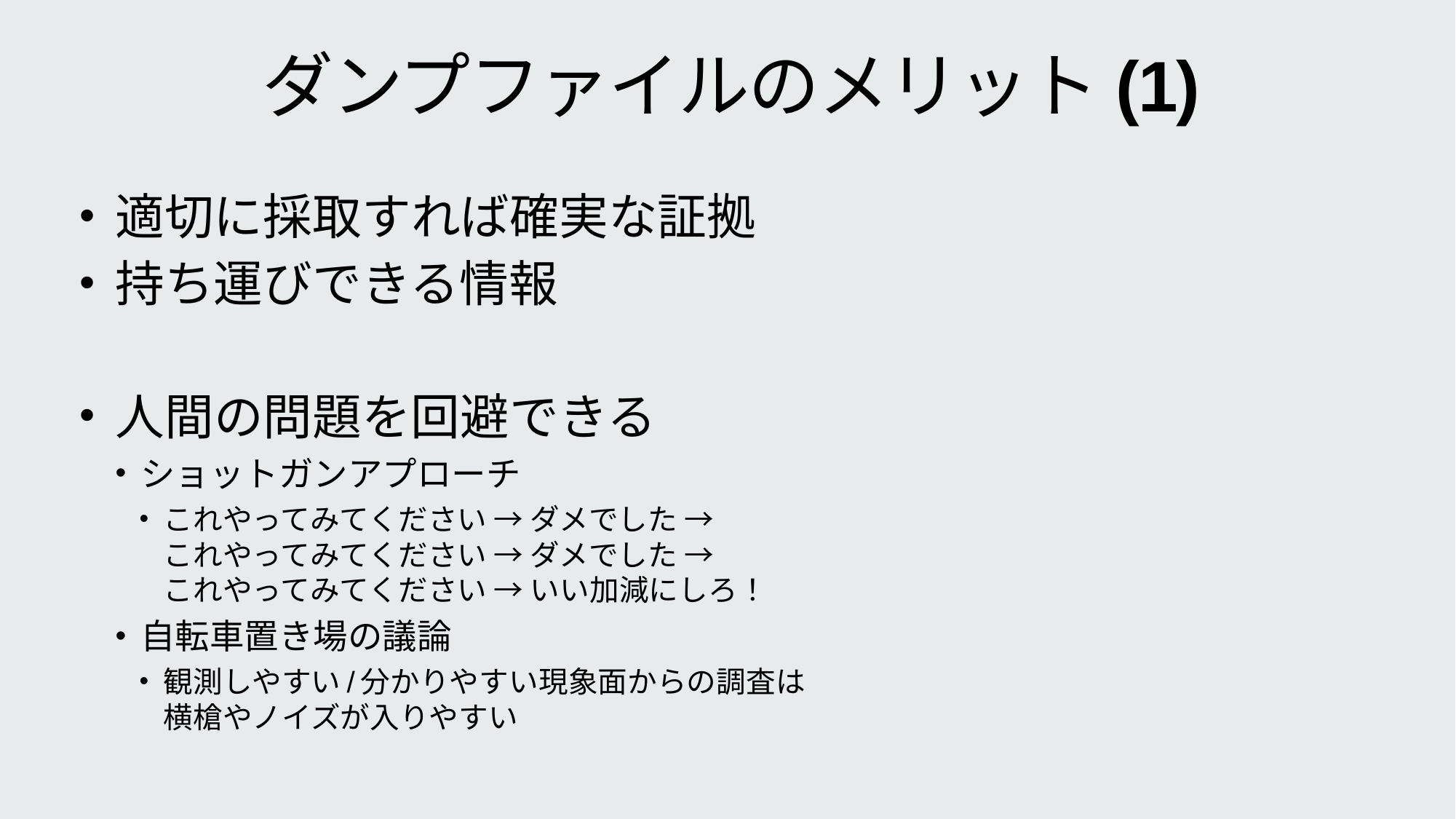

# ダンプファイルのメリット(1)
適切に採取すれば確実な証拠
持ち運びできる情報

人間の問題を回避できる
ショットガンアプローチ
これやってみてください → ダメでした →
これやってみてください → ダメでした →
これやってみてください → いい加減にしろ！
自転車置き場の議論
観測しやすい/分かりやすい現象面からの調査は
横槍やノイズが入りやすい